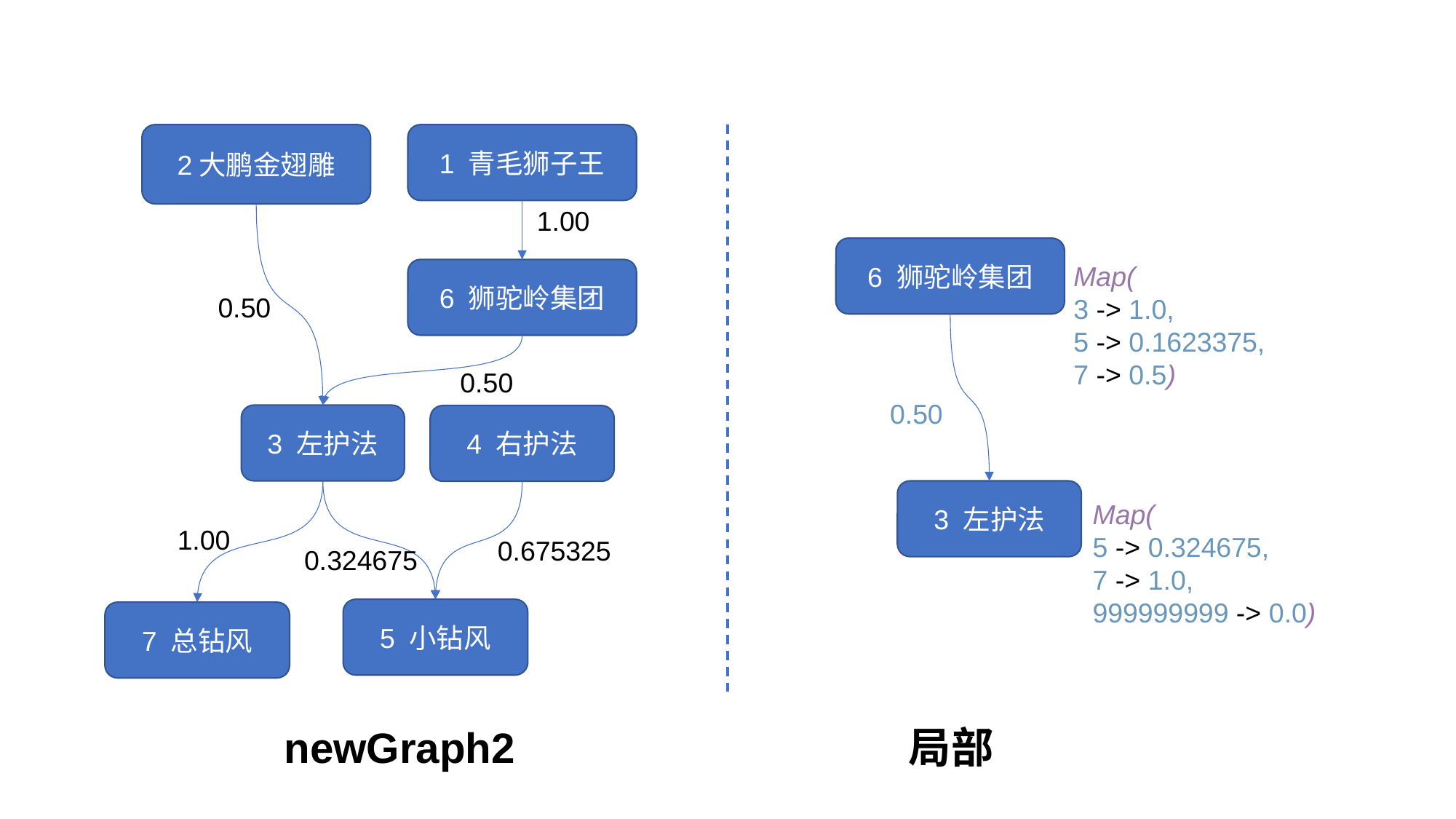

2大鹏金翅雕
1 青毛狮子王
1.00
6 狮驼岭集团
Map(
3 -> 1.0,
5 -> 0.1623375,
7 -> 0.5)
6 狮驼岭集团
0.50
0.50
0.50
3 左护法
4 右护法
3 左护法
Map(
5 -> 0.324675,
7 -> 1.0,
999999999 -> 0.0)
1.00
0.675325
0.324675
5 小钻风
7 总钻风
newGraph2
局部